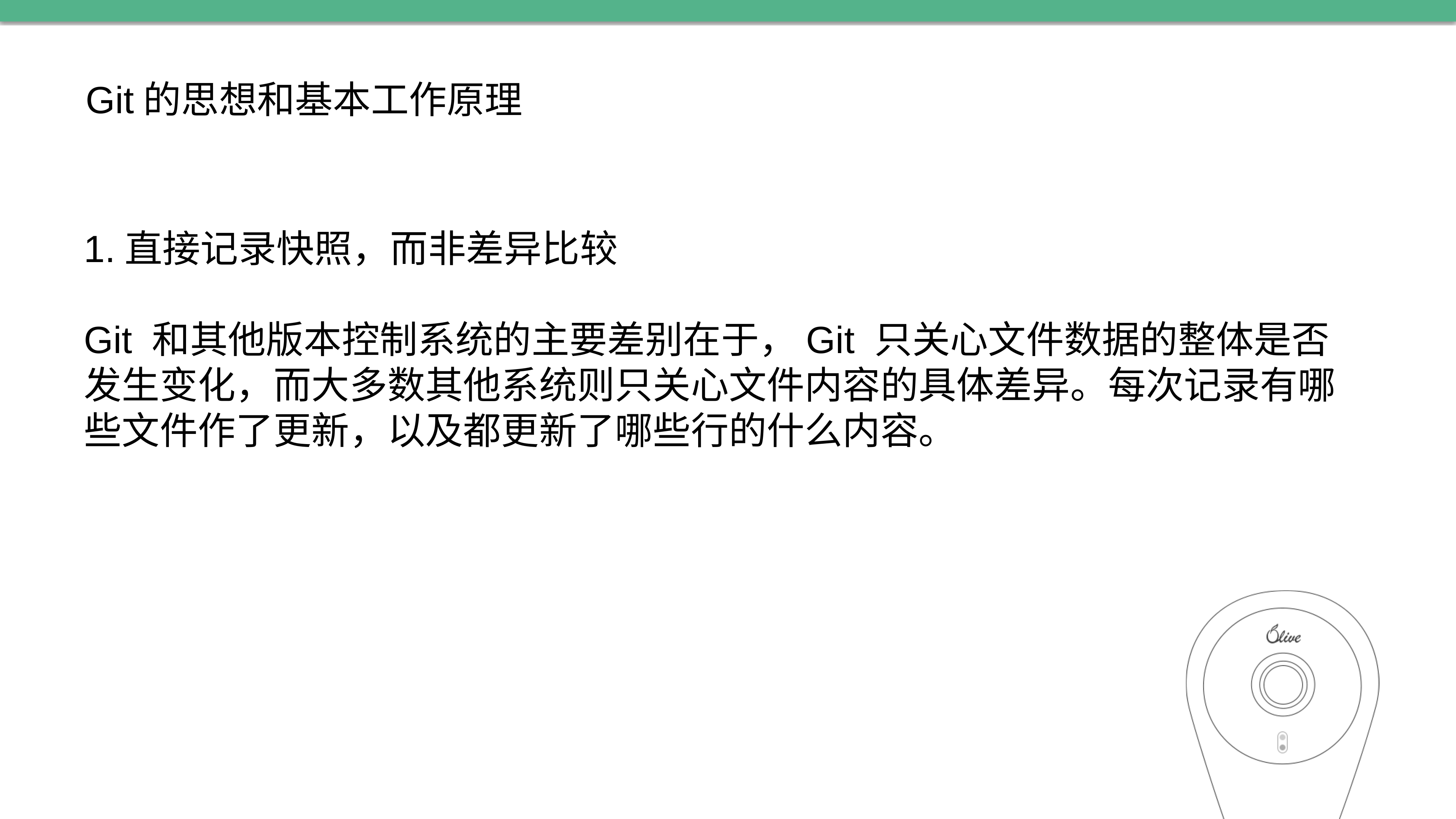

Git的思想和基本工作原理
1.直接记录快照，而非差异比较

Git 和其他版本控制系统的主要差别在于，Git 只关心文件数据的整体是否发生变化，而大多数其他系统则只关心文件内容的具体差异。每次记录有哪些文件作了更新，以及都更新了哪些行的什么内容。